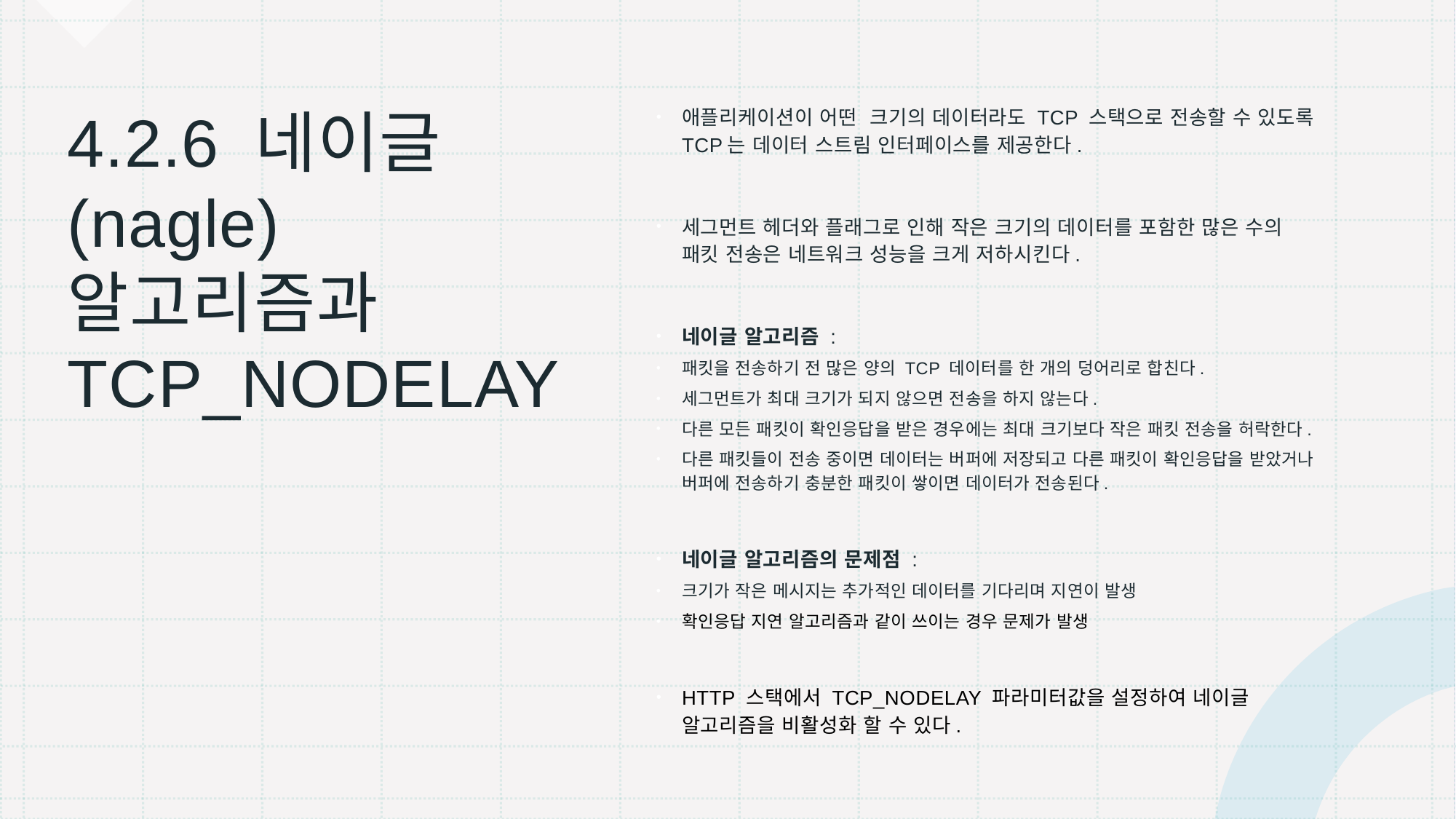

# 4.2.6 네이글(nagle) 알고리즘과 TCP_NODELAY
애플리케이션이 어떤  크기의 데이터라도 TCP 스택으로 전송할 수 있도록 TCP는 데이터 스트림 인터페이스를 제공한다.

세그먼트 헤더와 플래그로 인해 작은 크기의 데이터를 포함한 많은 수의 패킷 전송은 네트워크 성능을 크게 저하시킨다.

네이글 알고리즘 :
패킷을 전송하기 전 많은 양의 TCP 데이터를 한 개의 덩어리로 합친다.
세그먼트가 최대 크기가 되지 않으면 전송을 하지 않는다.
다른 모든 패킷이 확인응답을 받은 경우에는 최대 크기보다 작은 패킷 전송을 허락한다.
다른 패킷들이 전송 중이면 데이터는 버퍼에 저장되고 다른 패킷이 확인응답을 받았거나 버퍼에 전송하기 충분한 패킷이 쌓이면 데이터가 전송된다.

네이글 알고리즘의 문제점 :
크기가 작은 메시지는 추가적인 데이터를 기다리며 지연이 발생
확인응답 지연 알고리즘과 같이 쓰이는 경우 문제가 발생

HTTP 스택에서 TCP_NODELAY 파라미터값을 설정하여 네이글 알고리즘을 비활성화 할 수 있다.